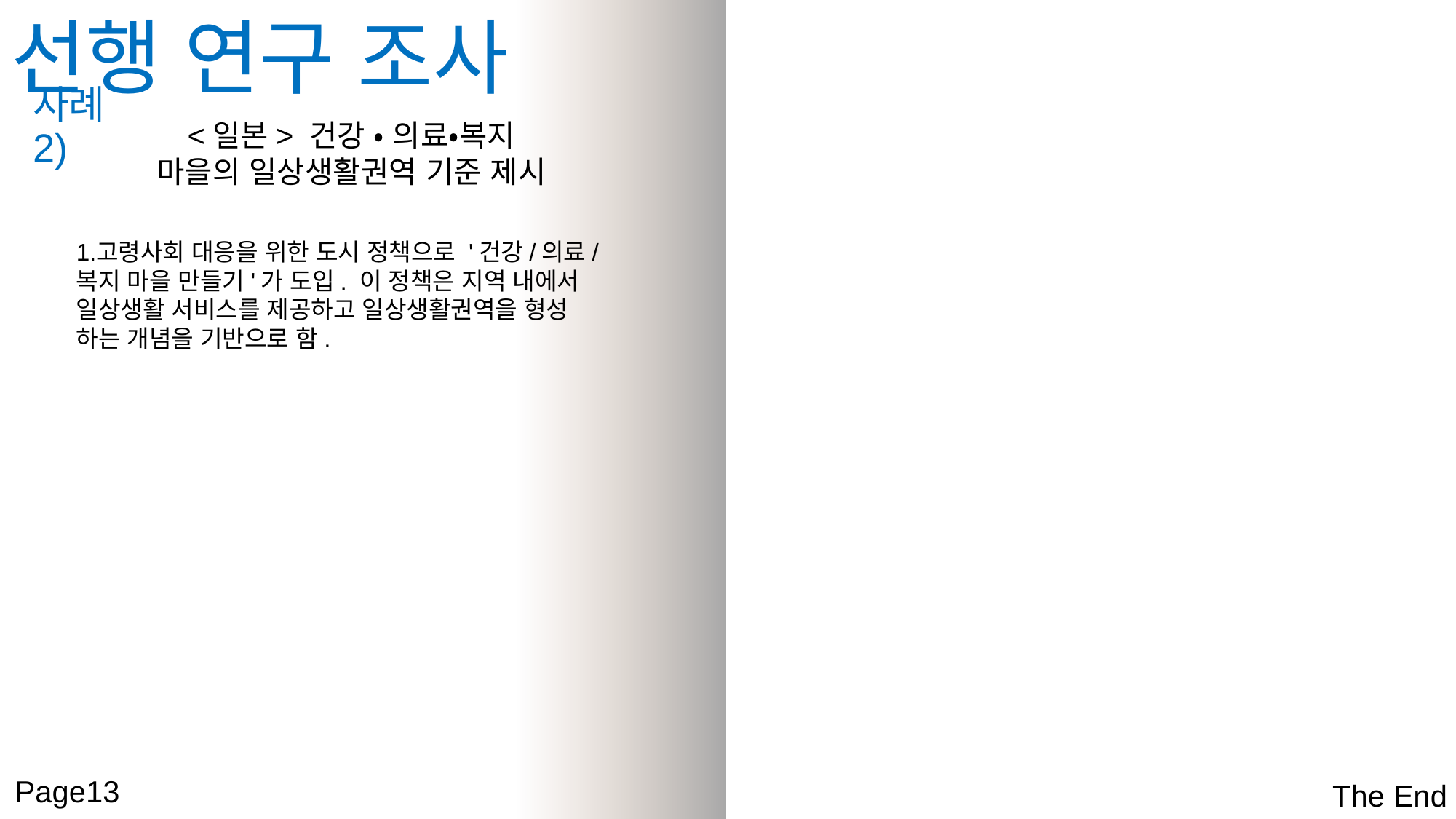

선행 연구 조사

사례2)
<일본> 건강 • 의료•복지
마을의 일상생활권역 기준 제시
고령사회 대응을 위한 도시 정책으로 '건강/의료/
복지 마을 만들기'가 도입. 이 정책은 지역 내에서
일상생활 서비스를 제공하고 일상생활권역을 형성
하는 개념을 기반으로 함.

Page13
The End